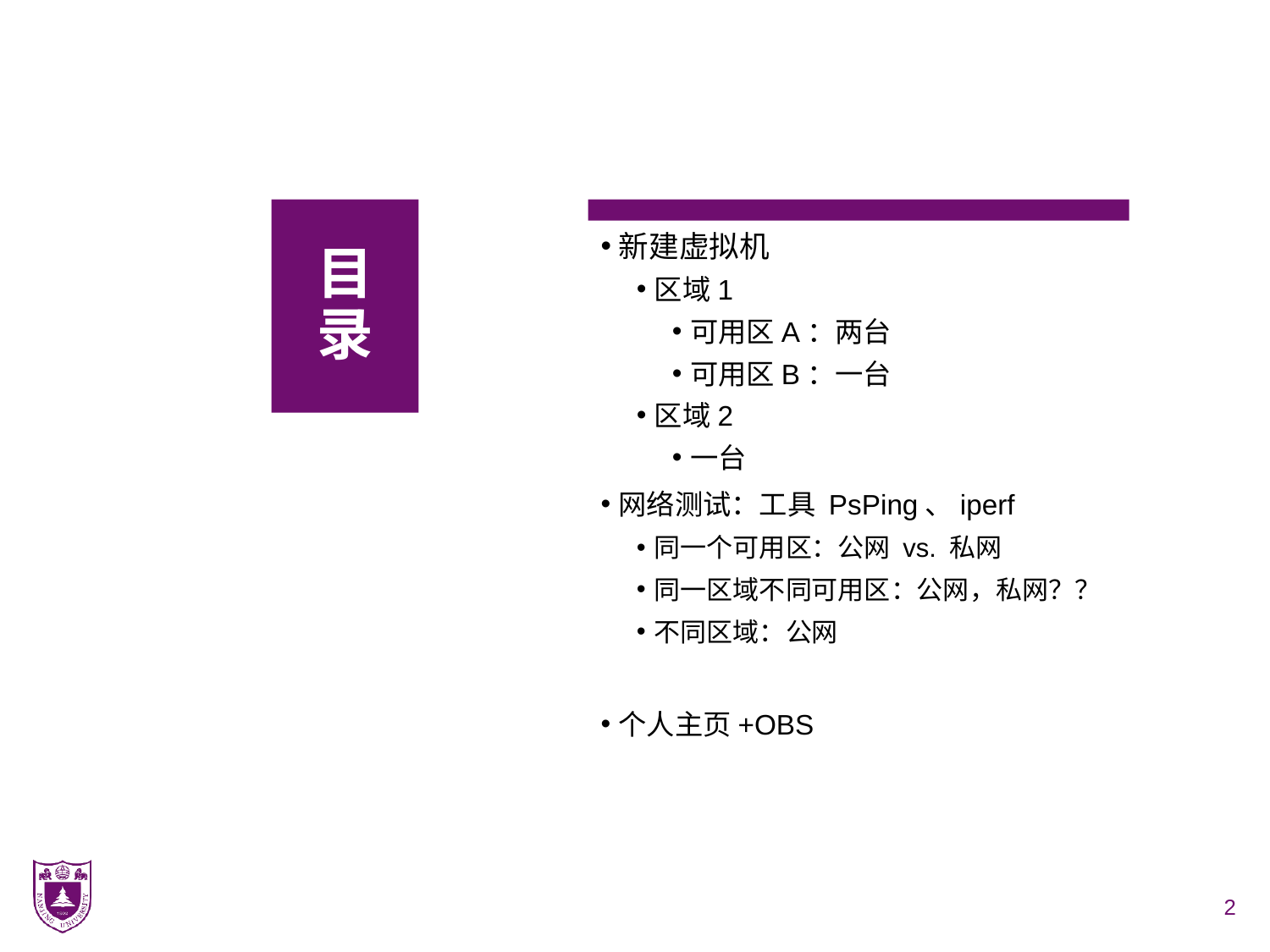

# 目 录

新建虚拟机
区域1
可用区A：两台
可用区B：一台
区域2
一台
网络测试：工具 PsPing、iperf
同一个可用区：公网 vs. 私网
同一区域不同可用区：公网，私网？？
不同区域：公网

个人主页+OBS
2